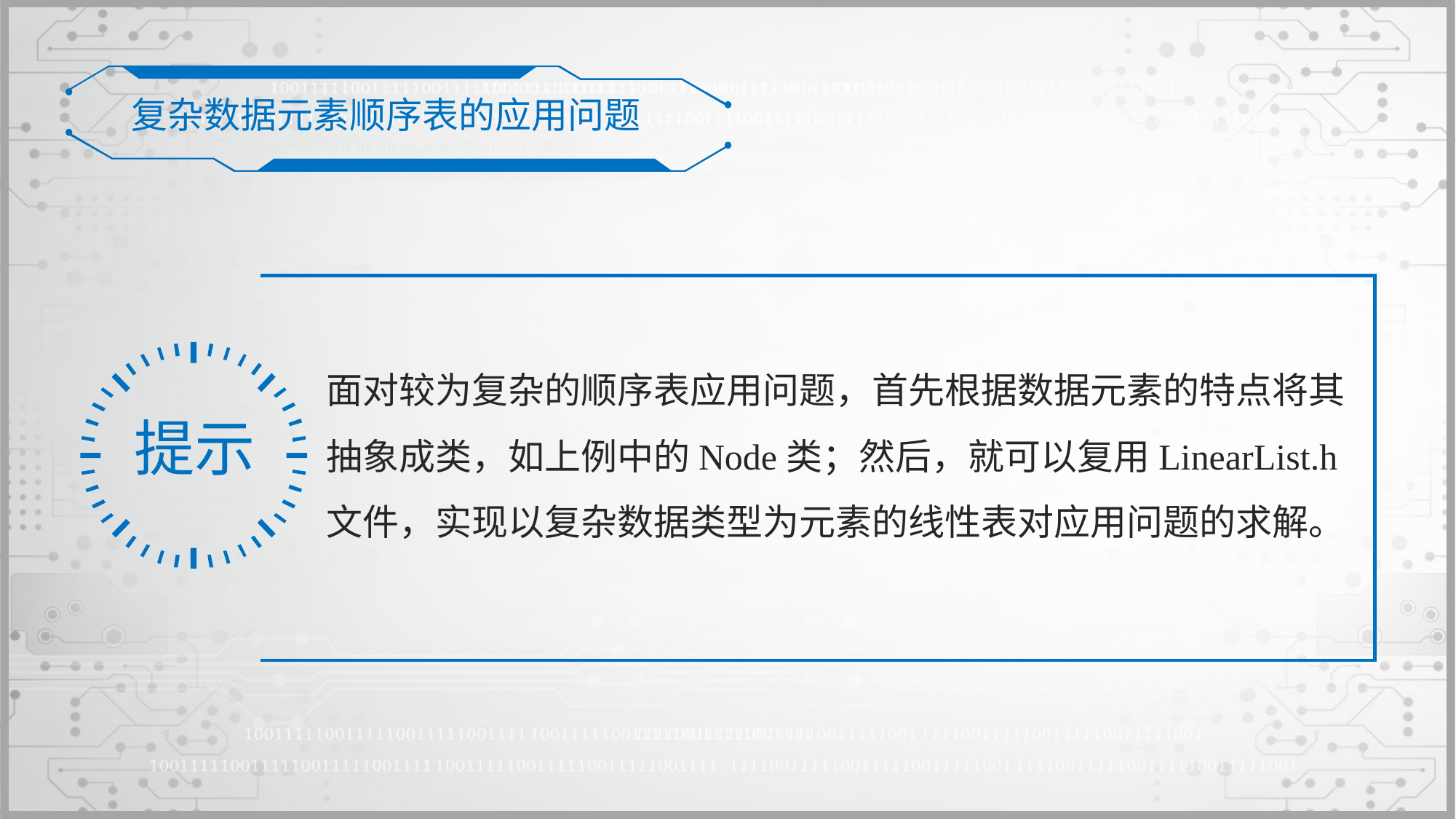

复杂数据元素顺序表的应用问题

面对较为复杂的顺序表应用问题，首先根据数据元素的特点将其抽象成类，如上例中的Node类；然后，就可以复用LinearList.h文件，实现以复杂数据类型为元素的线性表对应用问题的求解。

提示